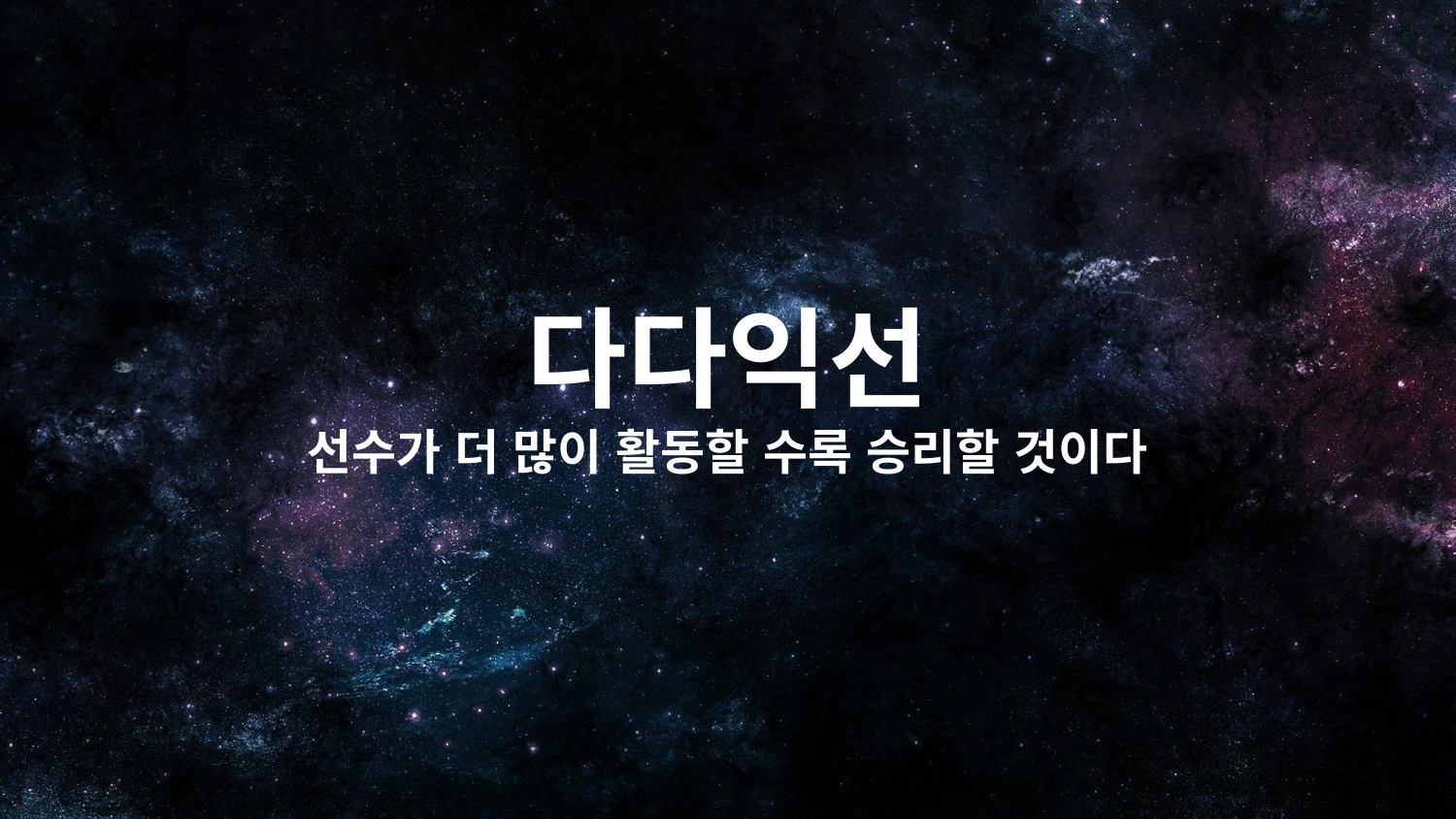

다다익선
선수가 더 많이 활동할 수록 승리할 것이다